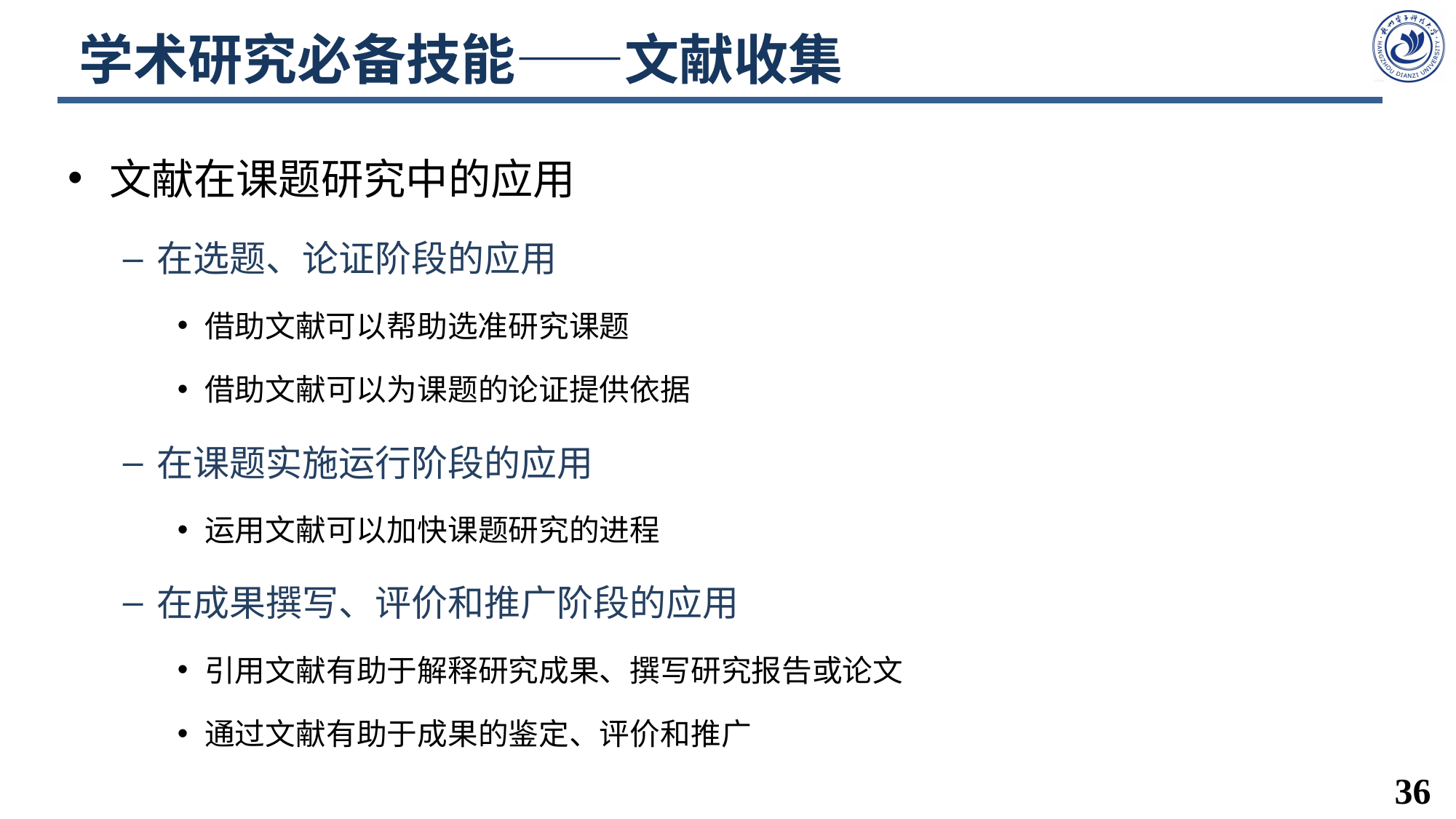

# 学术研究必备技能——文献收集
文献在课题研究中的应用
在选题、论证阶段的应用
借助文献可以帮助选准研究课题
借助文献可以为课题的论证提供依据
在课题实施运行阶段的应用
运用文献可以加快课题研究的进程
在成果撰写、评价和推广阶段的应用
引用文献有助于解释研究成果、撰写研究报告或论文
通过文献有助于成果的鉴定、评价和推广

36